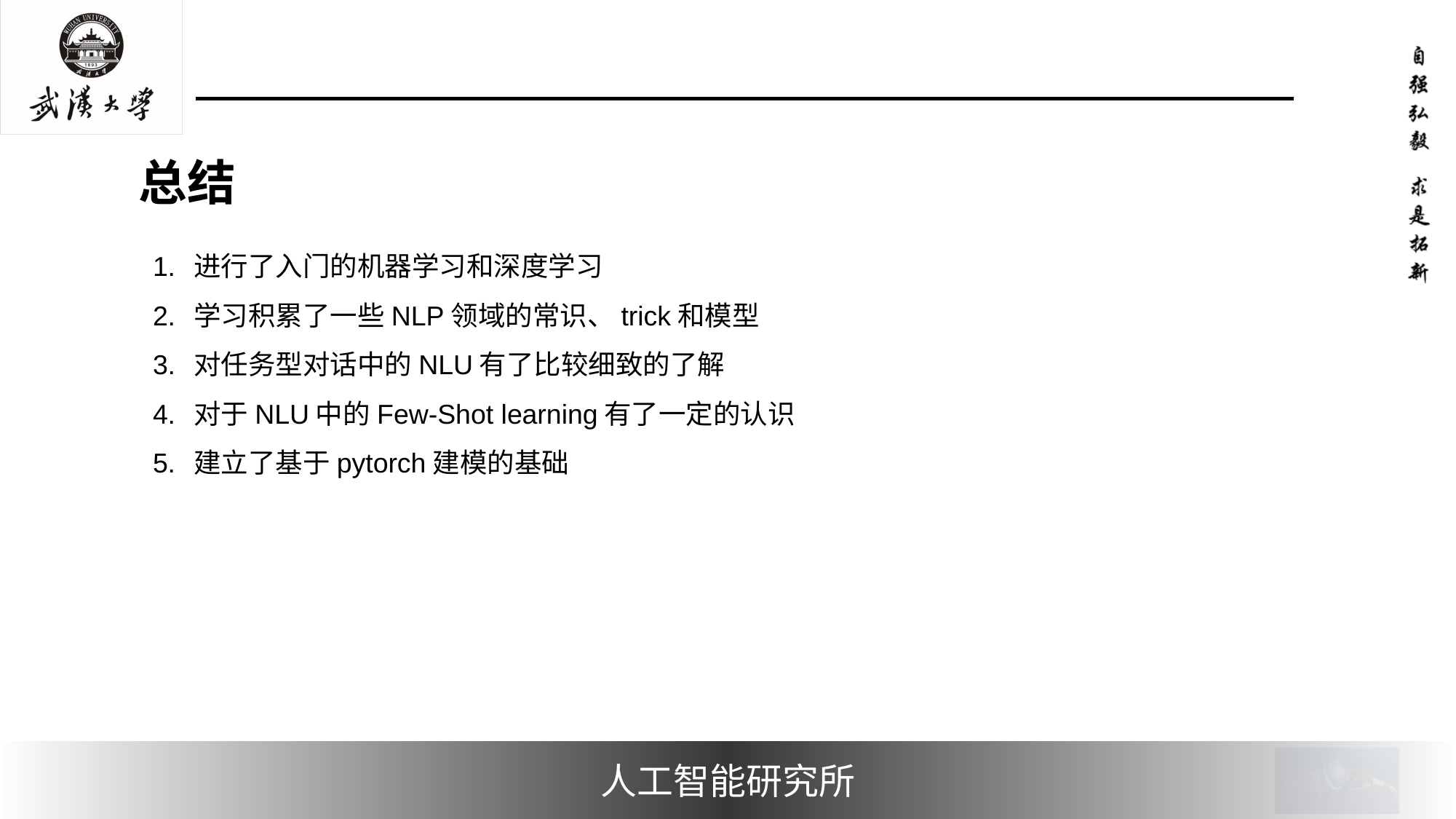

#
进行了入门的机器学习和深度学习
学习积累了一些NLP领域的常识、trick和模型
对任务型对话中的NLU有了比较细致的了解
对于NLU中的Few-Shot learning有了一定的认识
建立了基于pytorch建模的基础

46